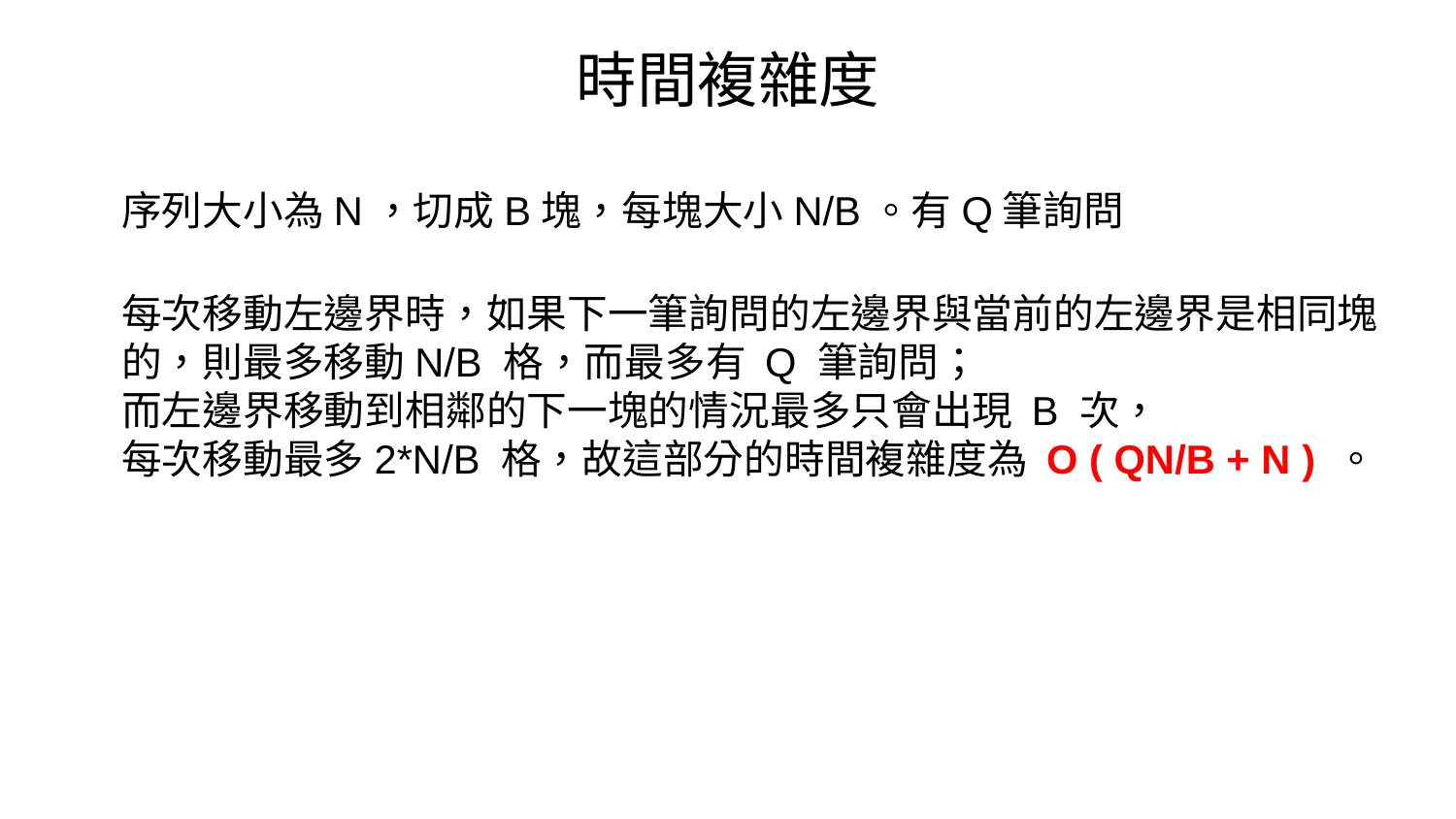

時間複雜度
序列大小為N，切成B塊，每塊大小N/B。有Q筆詢問
每次移動左邊界時，如果下⼀筆詢問的左邊界與當前的左邊界是相同塊的，則最多移動N/B 格，⽽最多有 Q 筆詢問；
⽽左邊界移動到相鄰的下⼀塊的情況最多只會出現 B 次，
每次移動最多2*N/B 格，故這部分的時間複雜度為 O ( QN/B + N ) 。